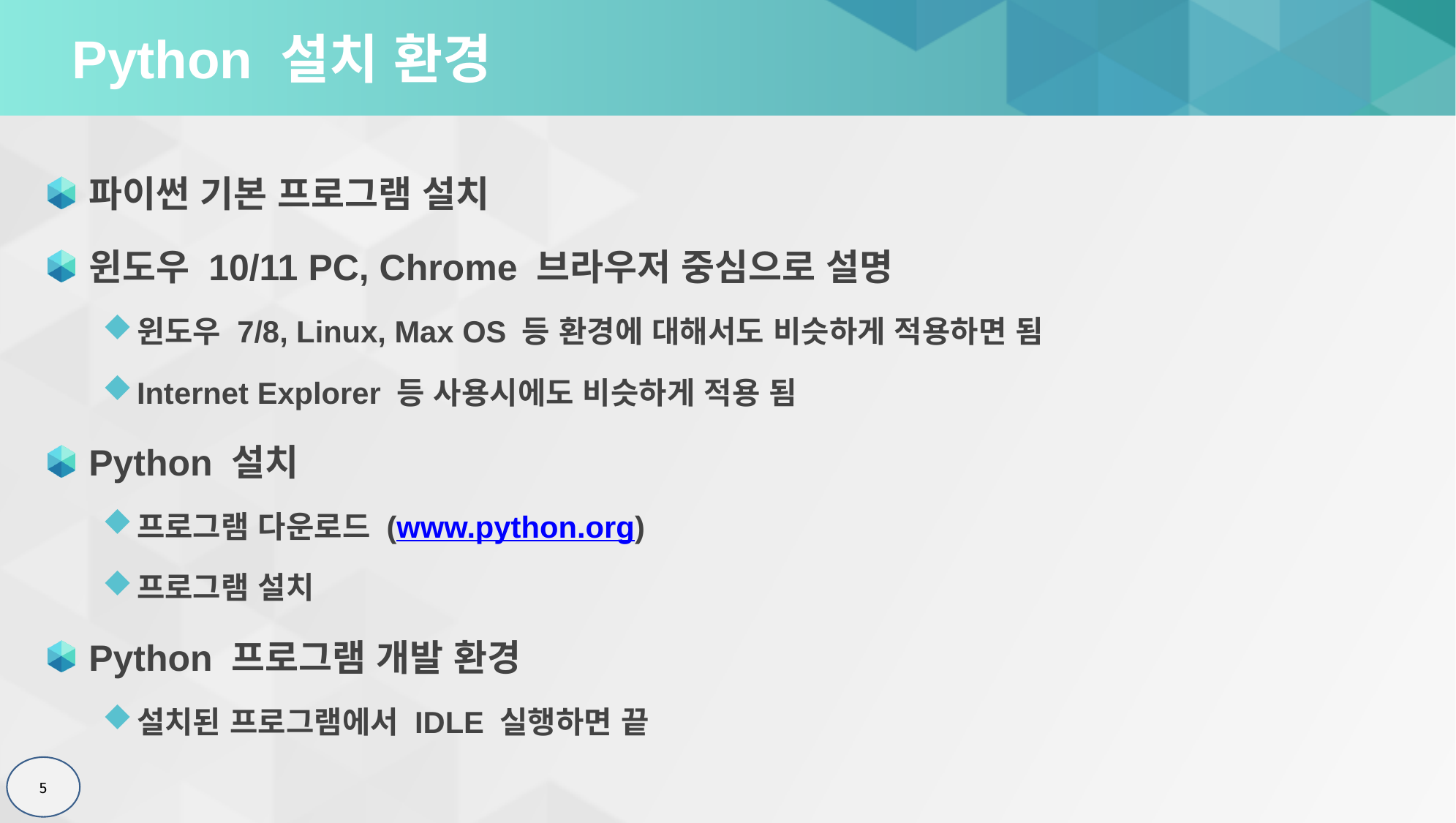

# Python 설치 환경
파이썬 기본 프로그램 설치
윈도우 10/11 PC, Chrome 브라우저 중심으로 설명
윈도우 7/8, Linux, Max OS 등 환경에 대해서도 비슷하게 적용하면 됨
Internet Explorer 등 사용시에도 비슷하게 적용 됨
Python 설치
프로그램 다운로드 (www.python.org)
프로그램 설치
Python 프로그램 개발 환경
설치된 프로그램에서 IDLE 실행하면 끝